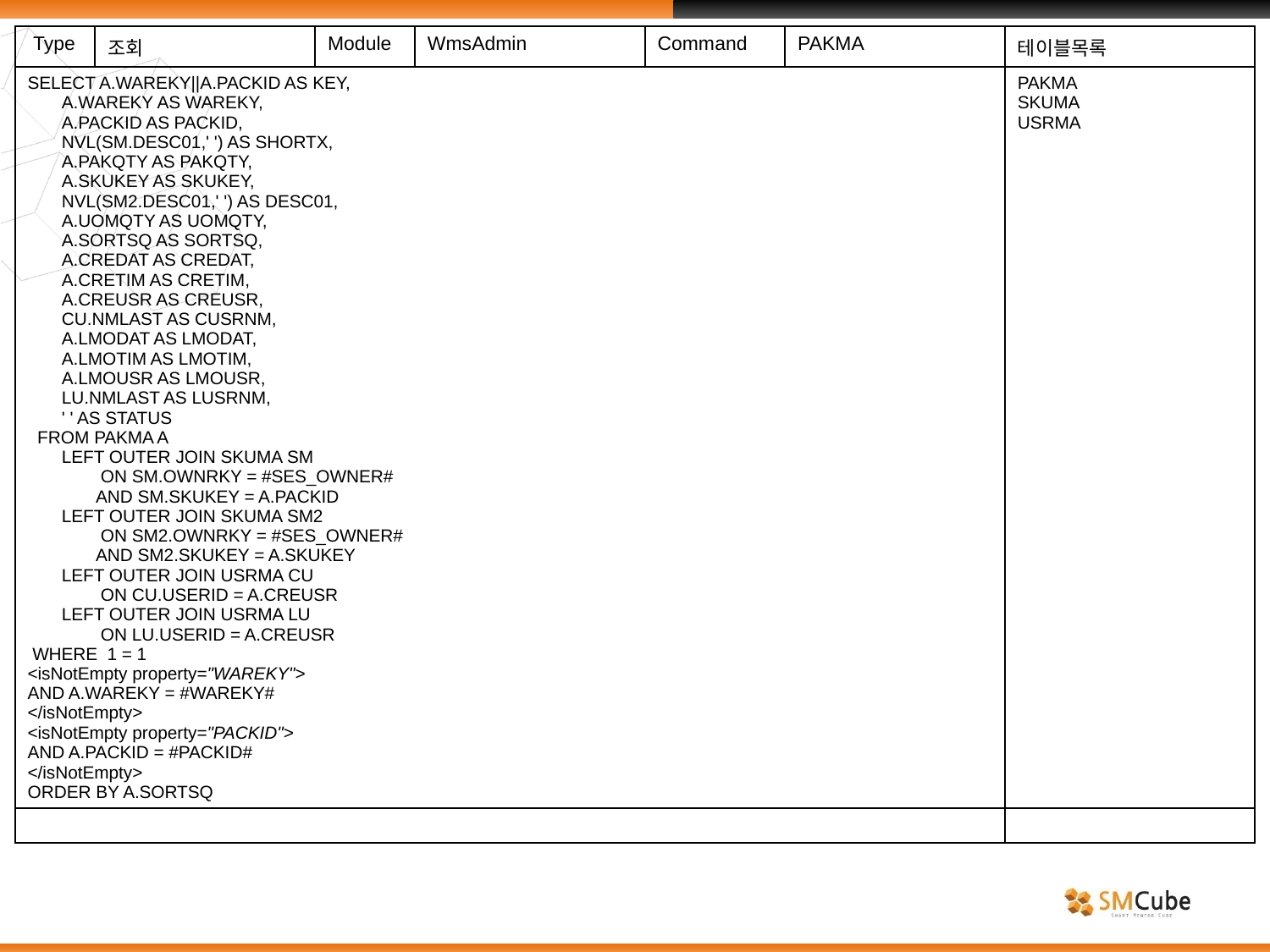

| Type | 조회 | Module | WmsAdmin | Command | PAKMA | 테이블목록 |
| --- | --- | --- | --- | --- | --- | --- |
| SELECT A.WAREKY||A.PACKID AS KEY, A.WAREKY AS WAREKY, A.PACKID AS PACKID, NVL(SM.DESC01,' ') AS SHORTX, A.PAKQTY AS PAKQTY, A.SKUKEY AS SKUKEY, NVL(SM2.DESC01,' ') AS DESC01, A.UOMQTY AS UOMQTY, A.SORTSQ AS SORTSQ, A.CREDAT AS CREDAT, A.CRETIM AS CRETIM, A.CREUSR AS CREUSR, CU.NMLAST AS CUSRNM, A.LMODAT AS LMODAT, A.LMOTIM AS LMOTIM, A.LMOUSR AS LMOUSR, LU.NMLAST AS LUSRNM, ' ' AS STATUS FROM PAKMA A LEFT OUTER JOIN SKUMA SM ON SM.OWNRKY = #SES\_OWNER# AND SM.SKUKEY = A.PACKID LEFT OUTER JOIN SKUMA SM2 ON SM2.OWNRKY = #SES\_OWNER# AND SM2.SKUKEY = A.SKUKEY LEFT OUTER JOIN USRMA CU ON CU.USERID = A.CREUSR LEFT OUTER JOIN USRMA LU ON LU.USERID = A.CREUSR WHERE 1 = 1 <isNotEmpty property="WAREKY"> AND A.WAREKY = #WAREKY# </isNotEmpty> <isNotEmpty property="PACKID"> AND A.PACKID = #PACKID# </isNotEmpty> ORDER BY A.SORTSQ |  |  |  |  |  | PAKMA SKUMA USRMA |
|  |  |  |  |  |  |  |